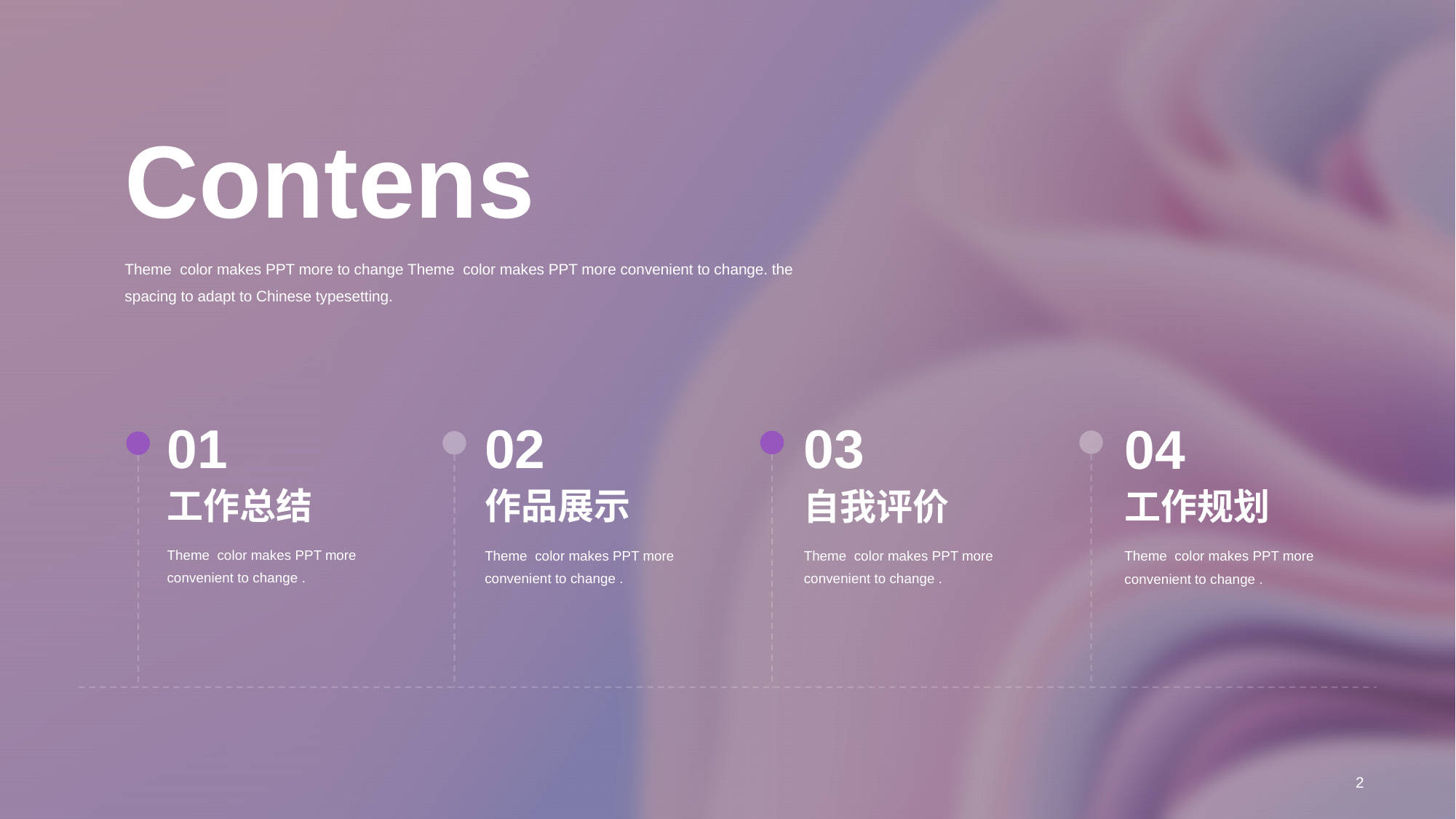

# Contens
Theme  color makes PPT more to change Theme  color makes PPT more convenient to change. the spacing to adapt to Chinese typesetting.
01
工作总结
Theme  color makes PPT more convenient to change .

02
作品展示
Theme  color makes PPT more convenient to change .

03
自我评价
Theme  color makes PPT more convenient to change .

04
工作规划
Theme  color makes PPT more convenient to change .

2